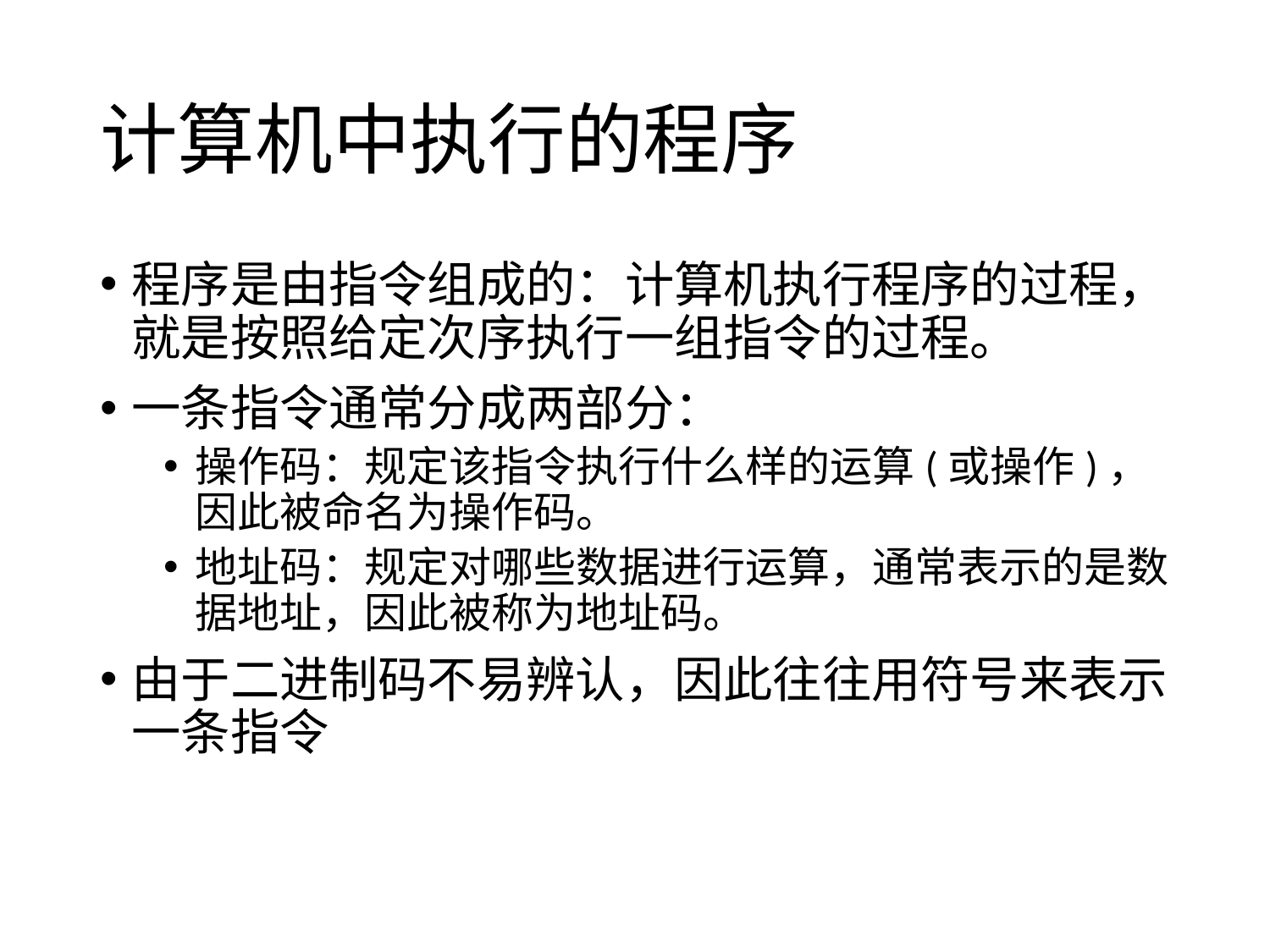

# 计算机中执行的程序
程序是由指令组成的：计算机执行程序的过程，就是按照给定次序执行一组指令的过程。
一条指令通常分成两部分：
操作码：规定该指令执行什么样的运算(或操作)，因此被命名为操作码。
地址码：规定对哪些数据进行运算，通常表示的是数据地址，因此被称为地址码。
由于二进制码不易辨认，因此往往用符号来表示一条指令